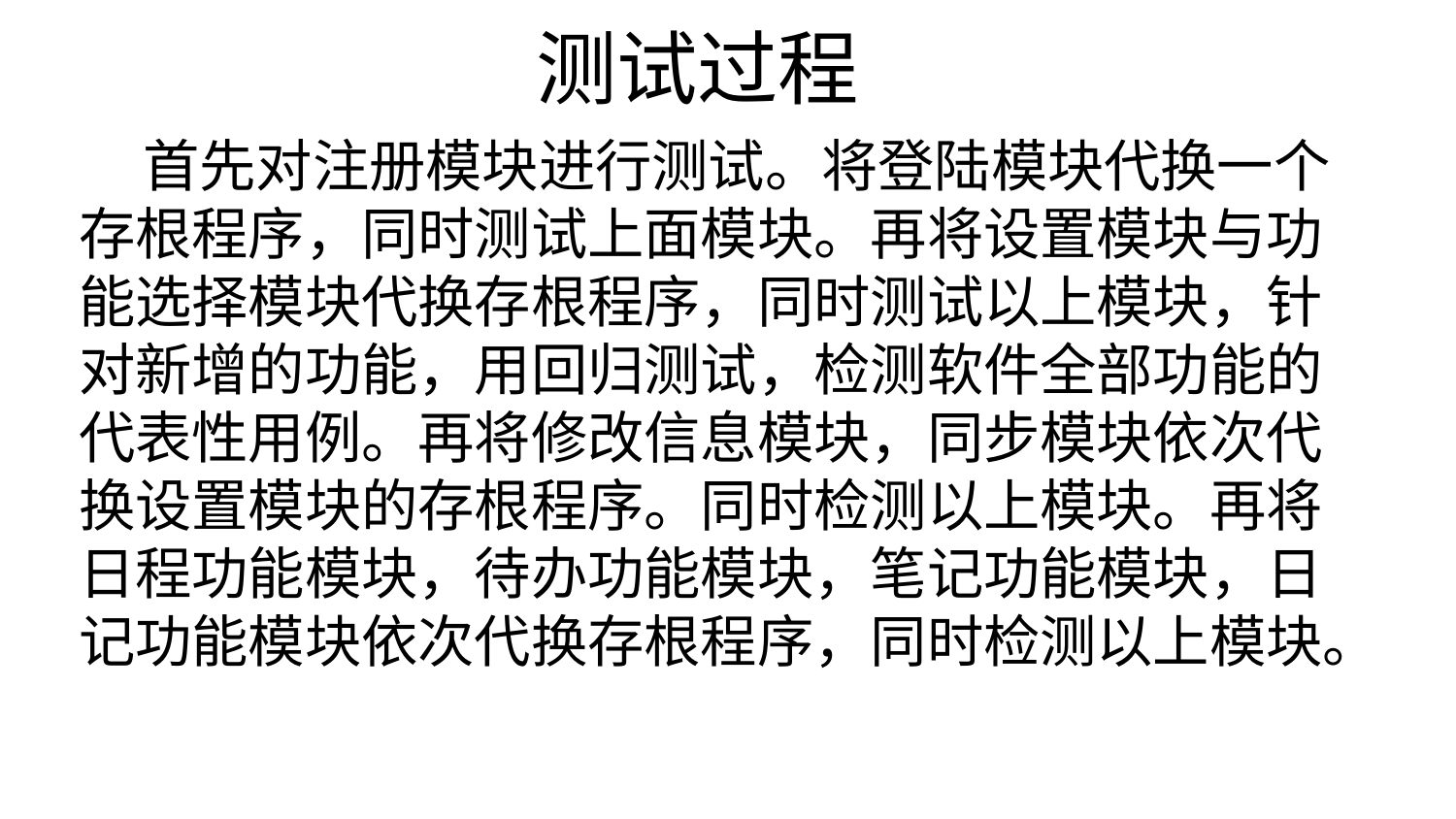

测试过程
    首先对注册模块进行测试。将登陆模块代换一个存根程序，同时测试上面模块。再将设置模块与功能选择模块代换存根程序，同时测试以上模块，针对新增的功能，用回归测试，检测软件全部功能的代表性用例。再将修改信息模块，同步模块依次代换设置模块的存根程序。同时检测以上模块。再将日程功能模块，待办功能模块，笔记功能模块，日记功能模块依次代换存根程序，同时检测以上模块。